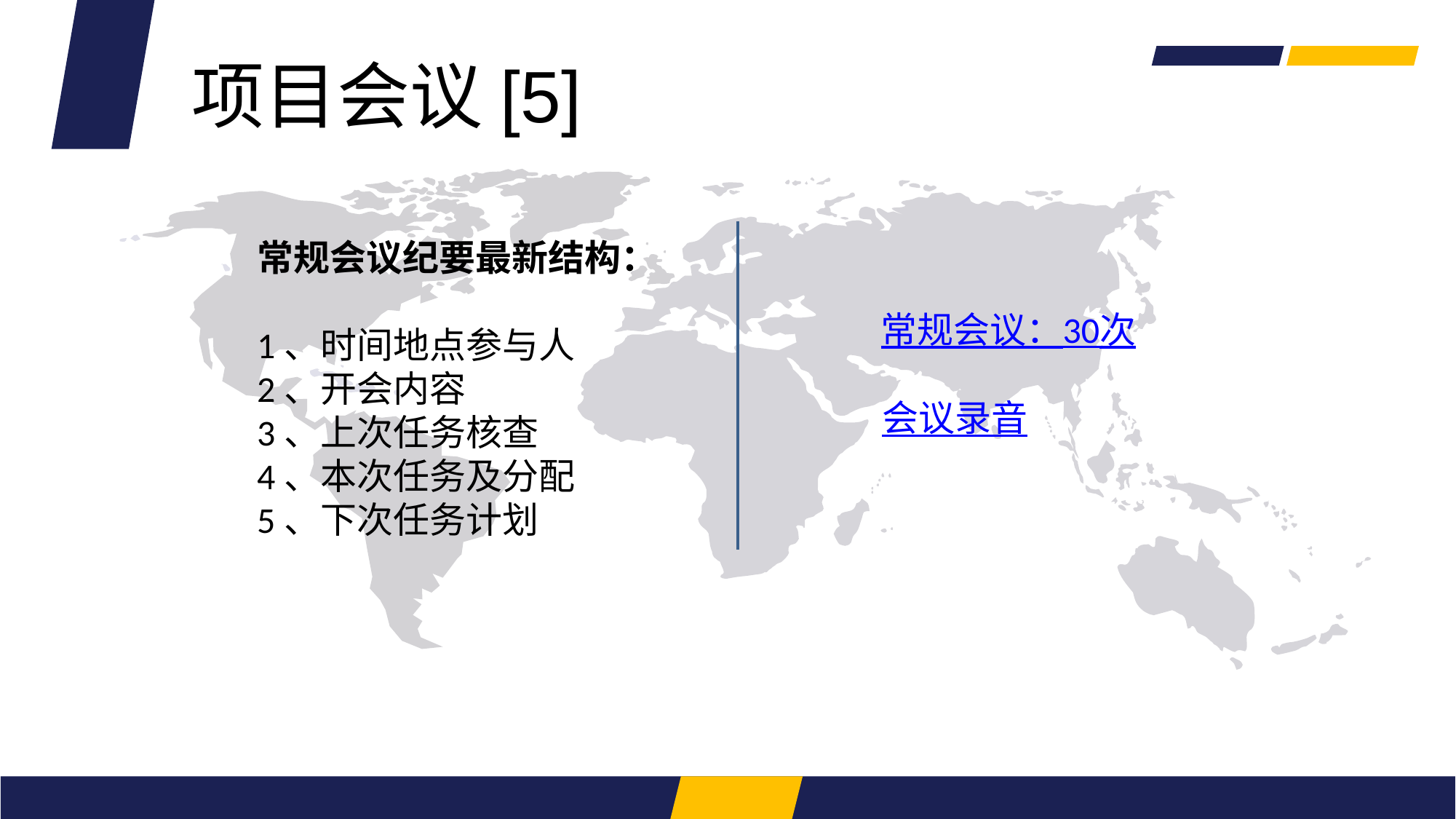

项目会议[5]

常规会议纪要最新结构：

1、时间地点参与人
2、开会内容
3、上次任务核查
4、本次任务及分配
5、下次任务计划
常规会议：30次
会议录音